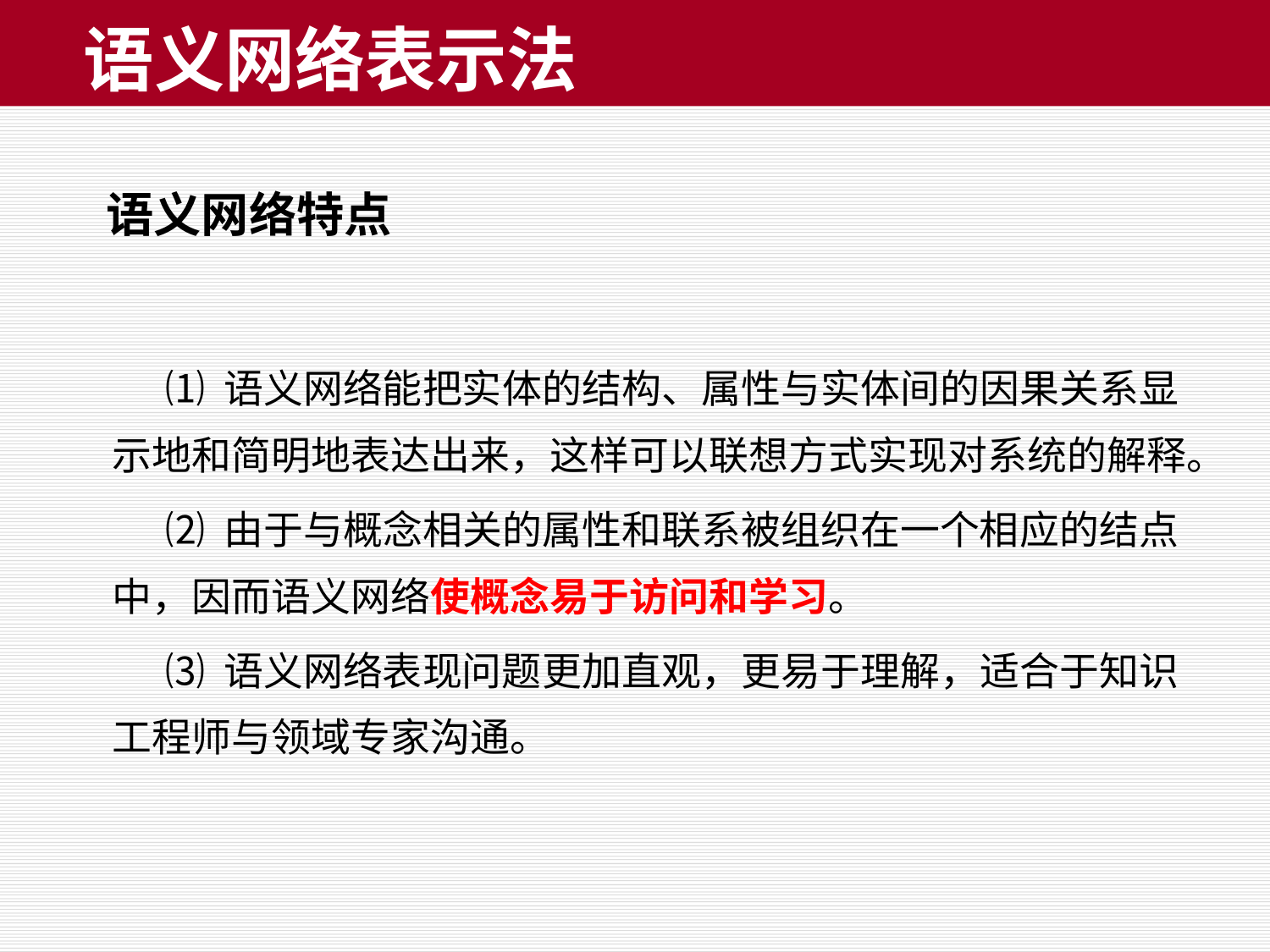

# 语义网络表示法
语义网络特点
      ⑴ 语义网络能把实体的结构、属性与实体间的因果关系显示地和简明地表达出来，这样可以联想方式实现对系统的解释。
      ⑵ 由于与概念相关的属性和联系被组织在一个相应的结点中，因而语义网络使概念易于访问和学习。
      ⑶ 语义网络表现问题更加直观，更易于理解，适合于知识工程师与领域专家沟通。
105